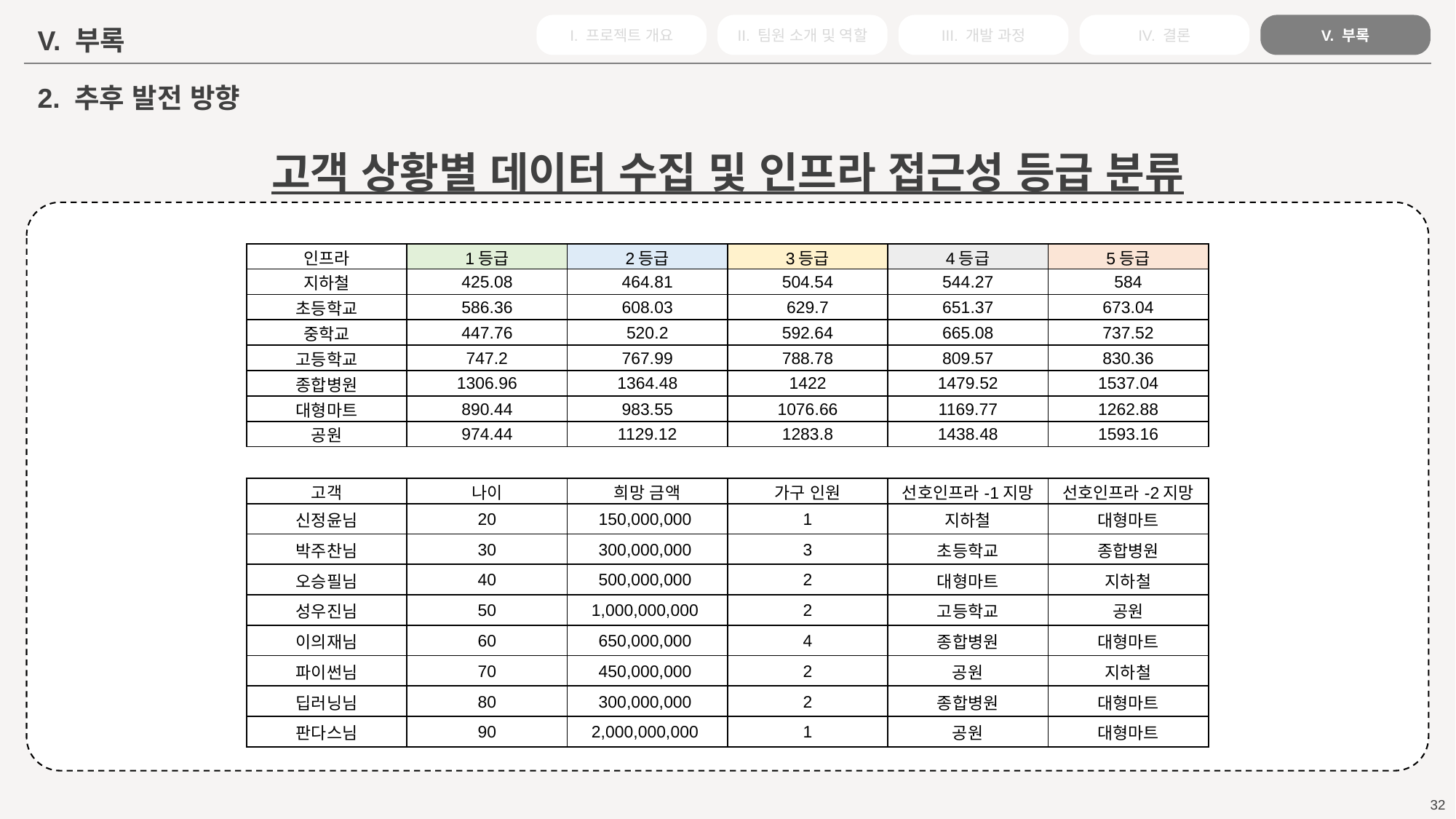

I. 프로젝트 개요
II. 팀원 소개 및 역할
III. 개발 과정
IV. 결론
V. 부록
V. 부록
2. 추후 발전 방향
고객 상황별 데이터 수집 및 인프라 접근성 등급 분류

| 인프라 | 1등급 | 2등급 | 3등급 | 4등급 | 5등급 |
| --- | --- | --- | --- | --- | --- |
| 지하철 | 425.08 | 464.81 | 504.54 | 544.27 | 584 |
| 초등학교 | 586.36 | 608.03 | 629.7 | 651.37 | 673.04 |
| 중학교 | 447.76 | 520.2 | 592.64 | 665.08 | 737.52 |
| 고등학교 | 747.2 | 767.99 | 788.78 | 809.57 | 830.36 |
| 종합병원 | 1306.96 | 1364.48 | 1422 | 1479.52 | 1537.04 |
| 대형마트 | 890.44 | 983.55 | 1076.66 | 1169.77 | 1262.88 |
| 공원 | 974.44 | 1129.12 | 1283.8 | 1438.48 | 1593.16 |
| 고객 | 나이 | 희망 금액 | 가구 인원 | 선호인프라-1지망 | 선호인프라-2지망 |
| --- | --- | --- | --- | --- | --- |
| 신정윤님 | 20 | 150,000,000 | 1 | 지하철 | 대형마트 |
| 박주찬님 | 30 | 300,000,000 | 3 | 초등학교 | 종합병원 |
| 오승필님 | 40 | 500,000,000 | 2 | 대형마트 | 지하철 |
| 성우진님 | 50 | 1,000,000,000 | 2 | 고등학교 | 공원 |
| 이의재님 | 60 | 650,000,000 | 4 | 종합병원 | 대형마트 |
| 파이썬님 | 70 | 450,000,000 | 2 | 공원 | 지하철 |
| 딥러닝님 | 80 | 300,000,000 | 2 | 종합병원 | 대형마트 |
| 판다스님 | 90 | 2,000,000,000 | 1 | 공원 | 대형마트 |